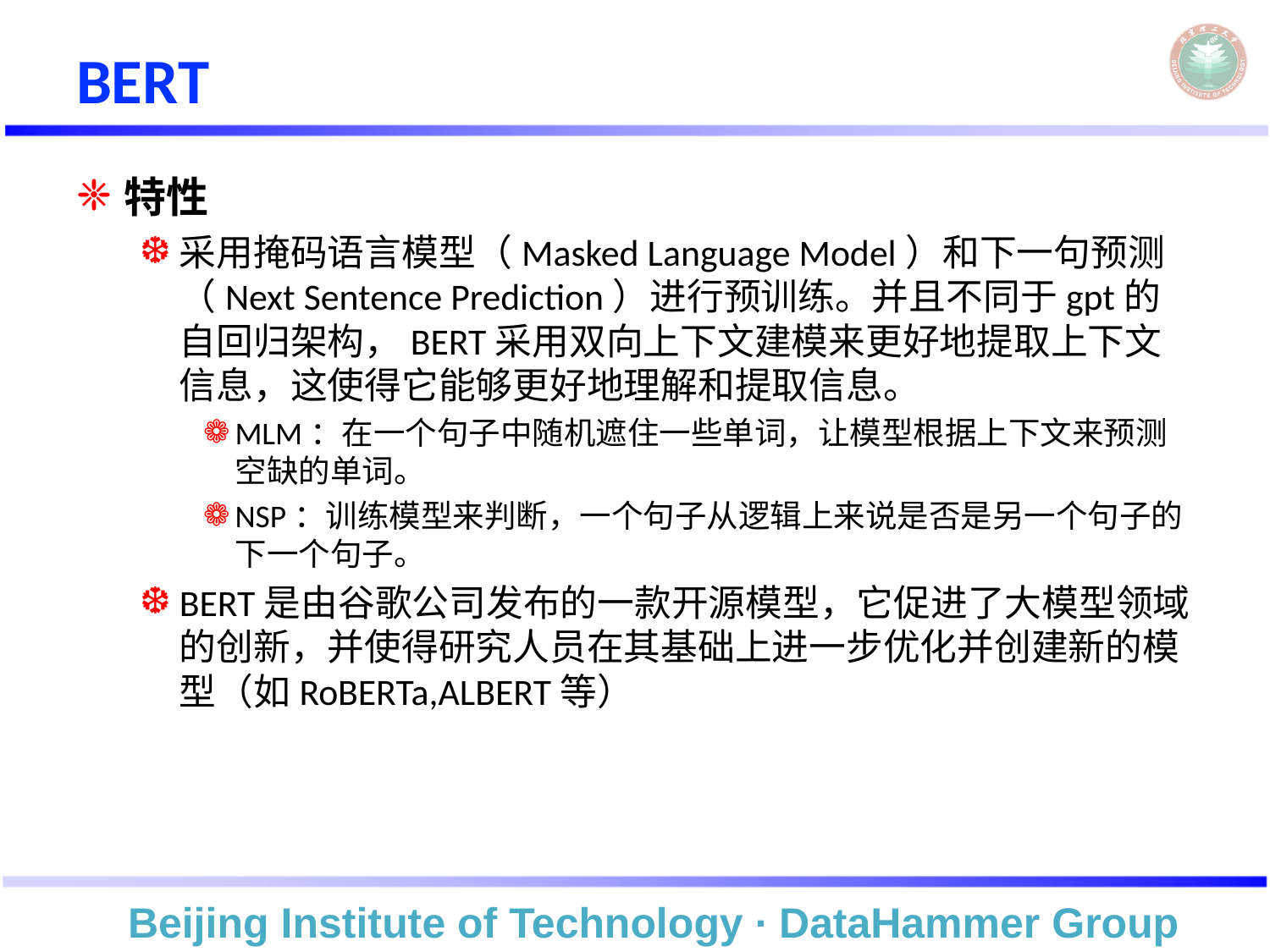

# BERT
特性
采用掩码语言模型（Masked Language Model）和下一句预测（Next Sentence Prediction）进行预训练。并且不同于gpt的自回归架构，BERT采用双向上下文建模来更好地提取上下文信息，这使得它能够更好地理解和提取信息。
MLM：在一个句子中随机遮住一些单词，让模型根据上下文来预测空缺的单词。
NSP：训练模型来判断，一个句子从逻辑上来说是否是另一个句子的下一个句子。
BERT是由谷歌公司发布的一款开源模型，它促进了大模型领域的创新，并使得研究人员在其基础上进一步优化并创建新的模型（如RoBERTa,ALBERT等）